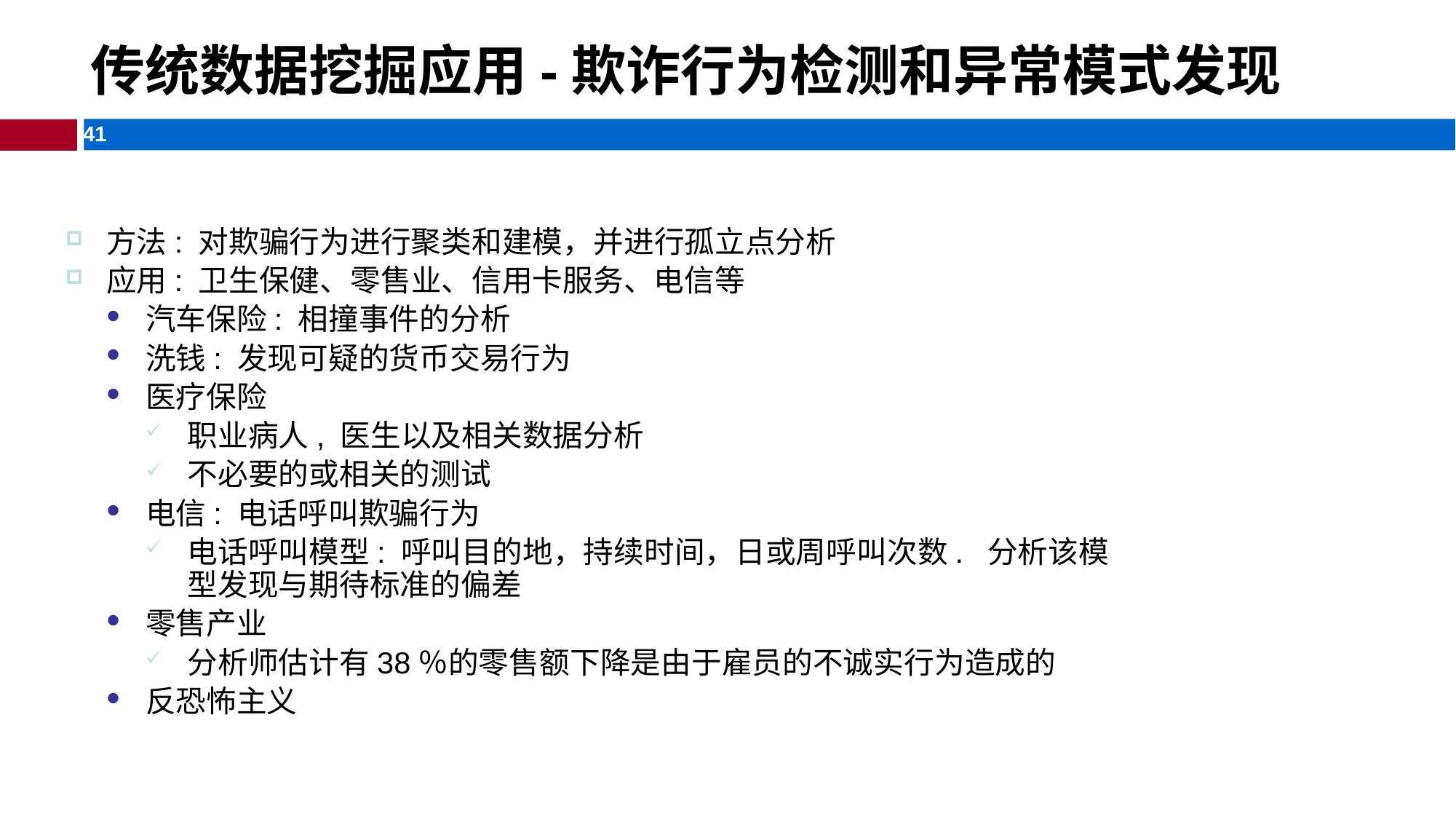

# 传统数据挖掘应用-欺诈行为检测和异常模式发现
方法: 对欺骗行为进行聚类和建模，并进行孤立点分析
应用: 卫生保健、零售业、信用卡服务、电信等
汽车保险: 相撞事件的分析
洗钱: 发现可疑的货币交易行为
医疗保险
职业病人, 医生以及相关数据分析
不必要的或相关的测试
电信: 电话呼叫欺骗行为
电话呼叫模型: 呼叫目的地，持续时间，日或周呼叫次数.  分析该模型发现与期待标准的偏差
零售产业
分析师估计有38％的零售额下降是由于雇员的不诚实行为造成的
反恐怖主义